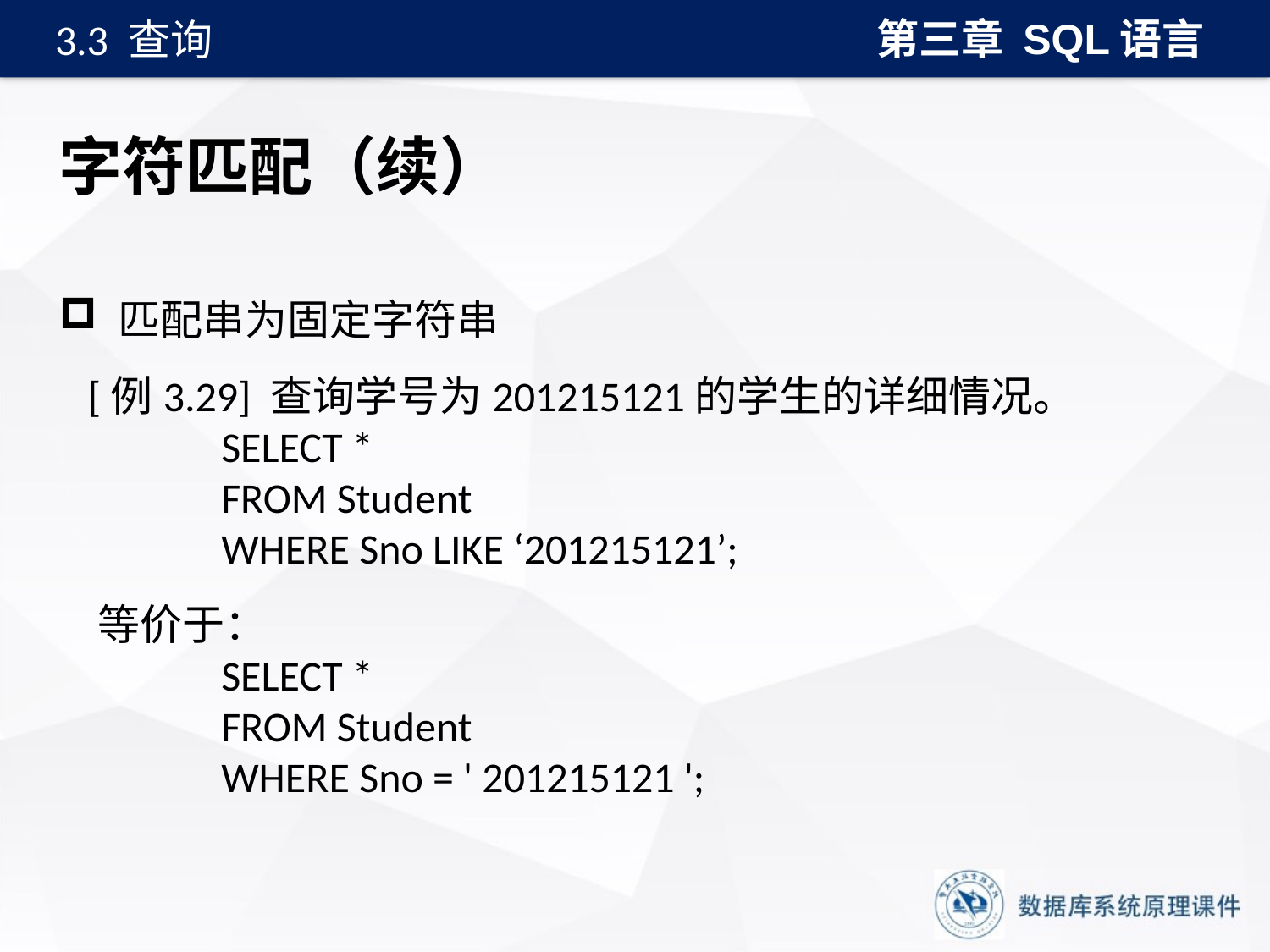

第三章 SQL语言
3.3 查询
# 字符匹配（续）
 匹配串为固定字符串
   [例3.29] 查询学号为201215121的学生的详细情况。
                 SELECT *
                 FROM Student
                 WHERE Sno LIKE ‘201215121’;
   等价于：
                 SELECT *
                 FROM Student
                 WHERE Sno = ' 201215121 ';